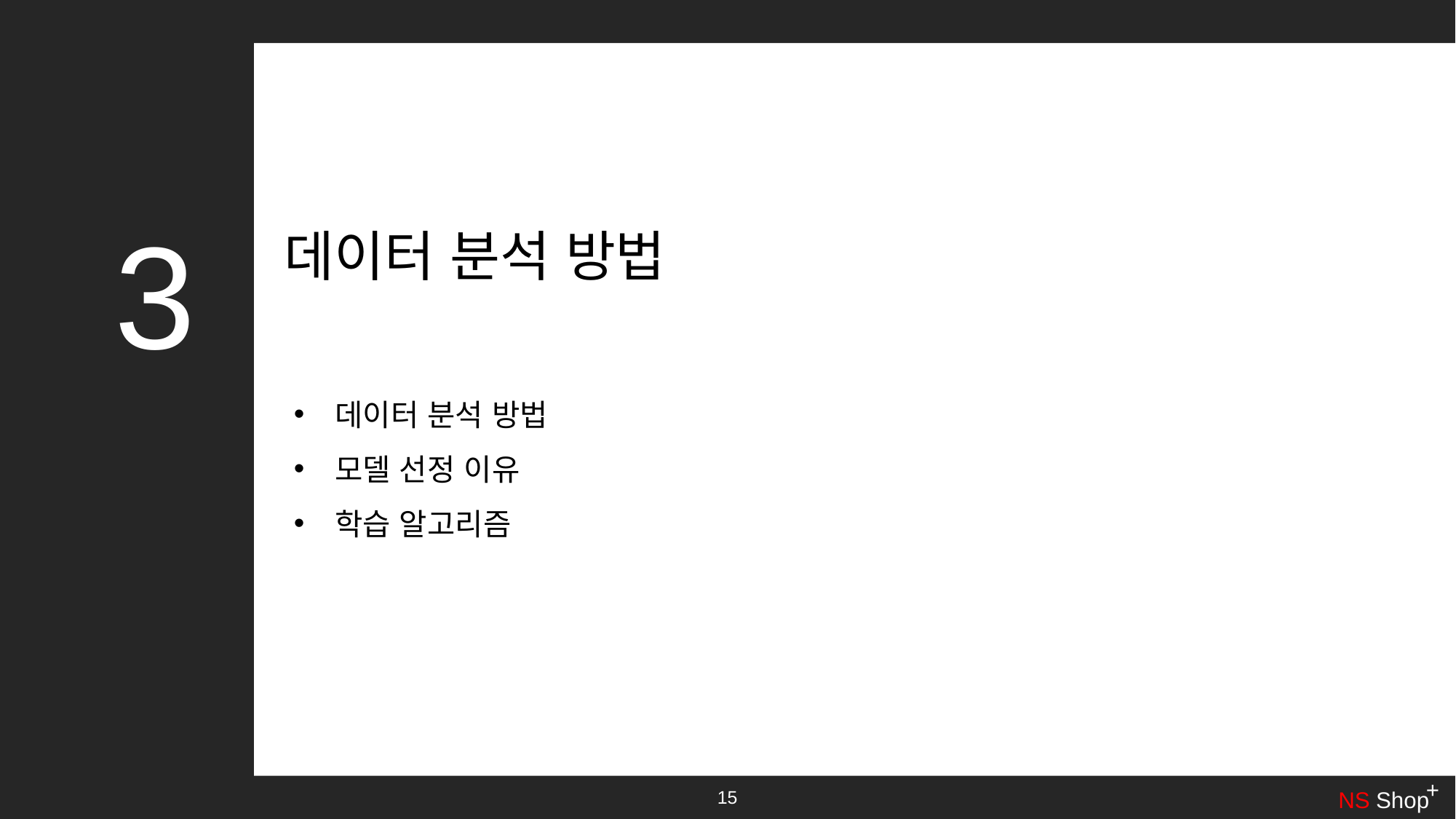

3
데이터 분석 방법
데이터 분석 방법
모델 선정 이유
학습 알고리즘
+
NS Shop
15